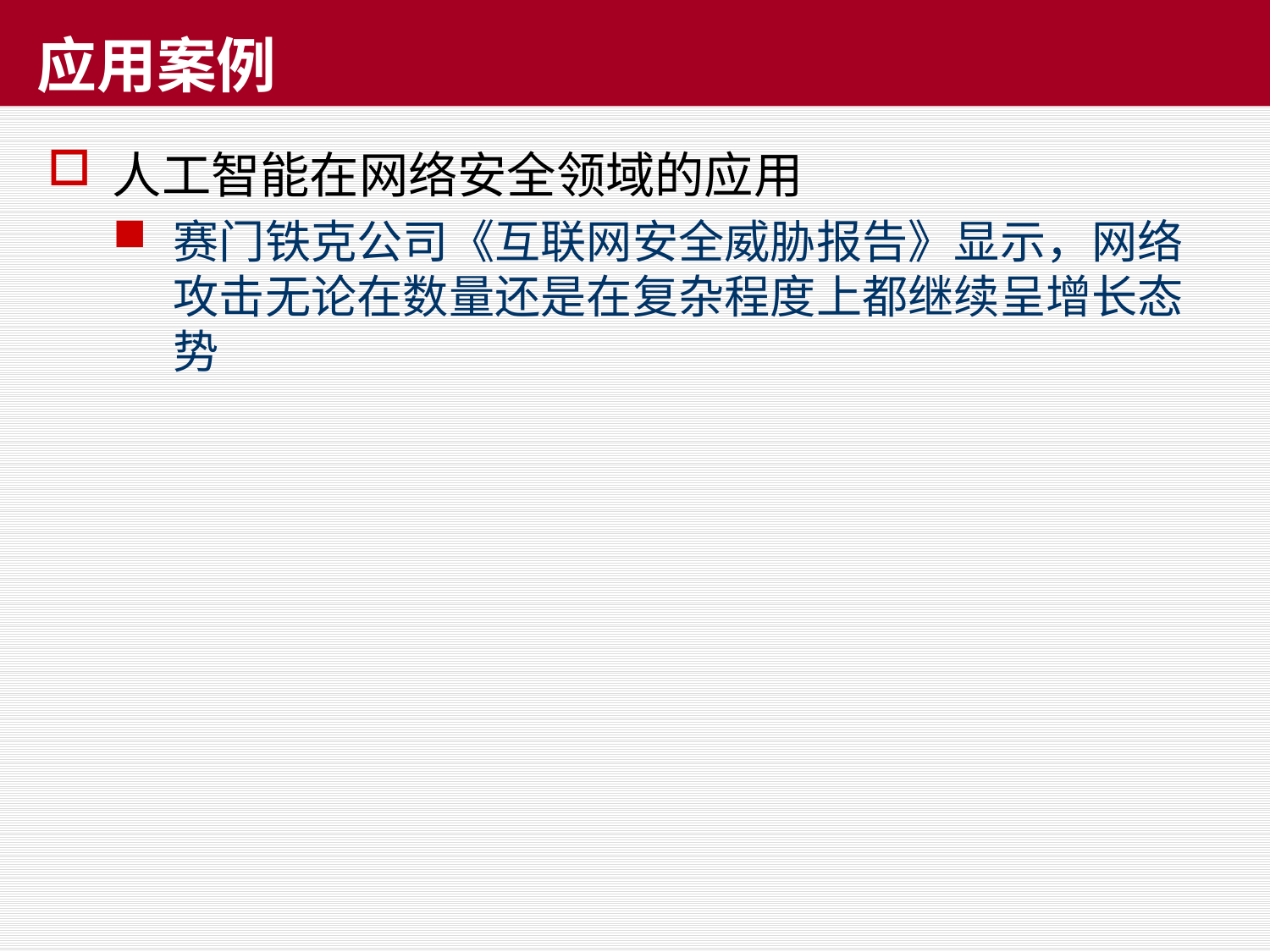

# 应用案例
人工智能在网络安全领域的应用
赛门铁克公司《互联网安全威胁报告》显示，网络攻击无论在数量还是在复杂程度上都继续呈增长态势